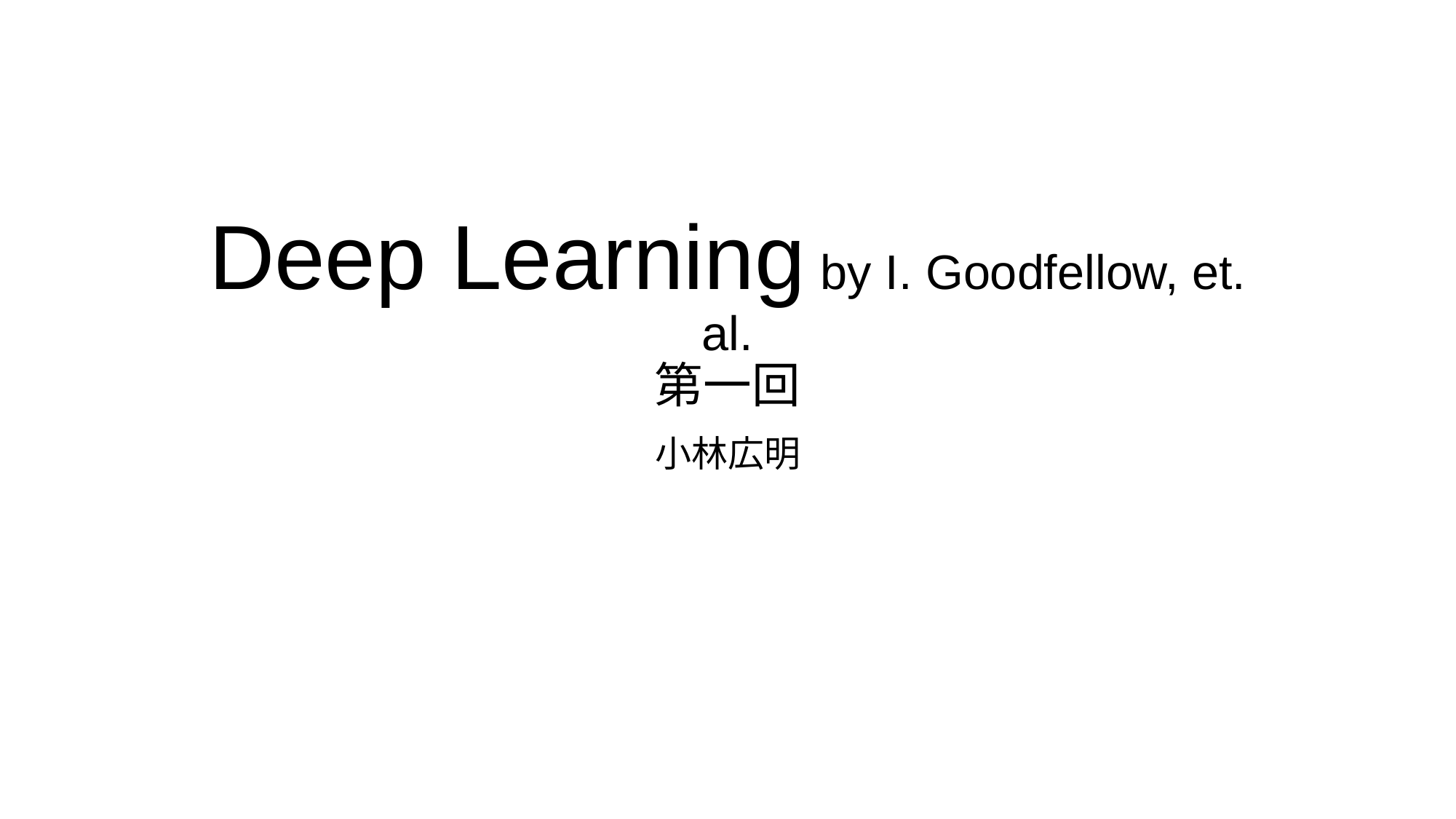

# Deep Learning by I. Goodfellow, et. al. 第一回
小林広明